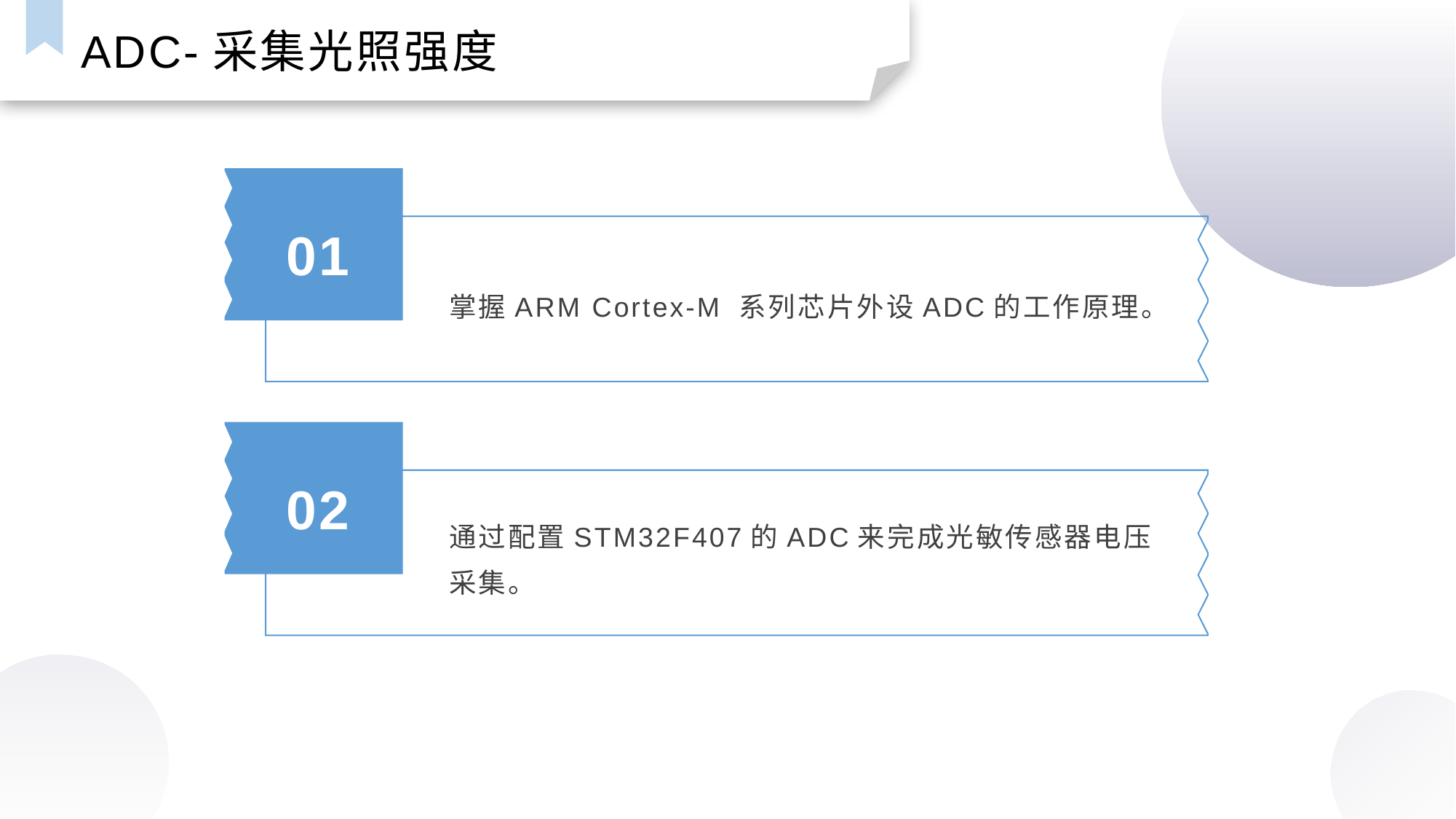

ADC-采集光照强度

01
掌握ARM Cortex-M 系列芯片外设ADC的工作原理。

02

通过配置STM32F407的ADC来完成光敏传感器电压采集。